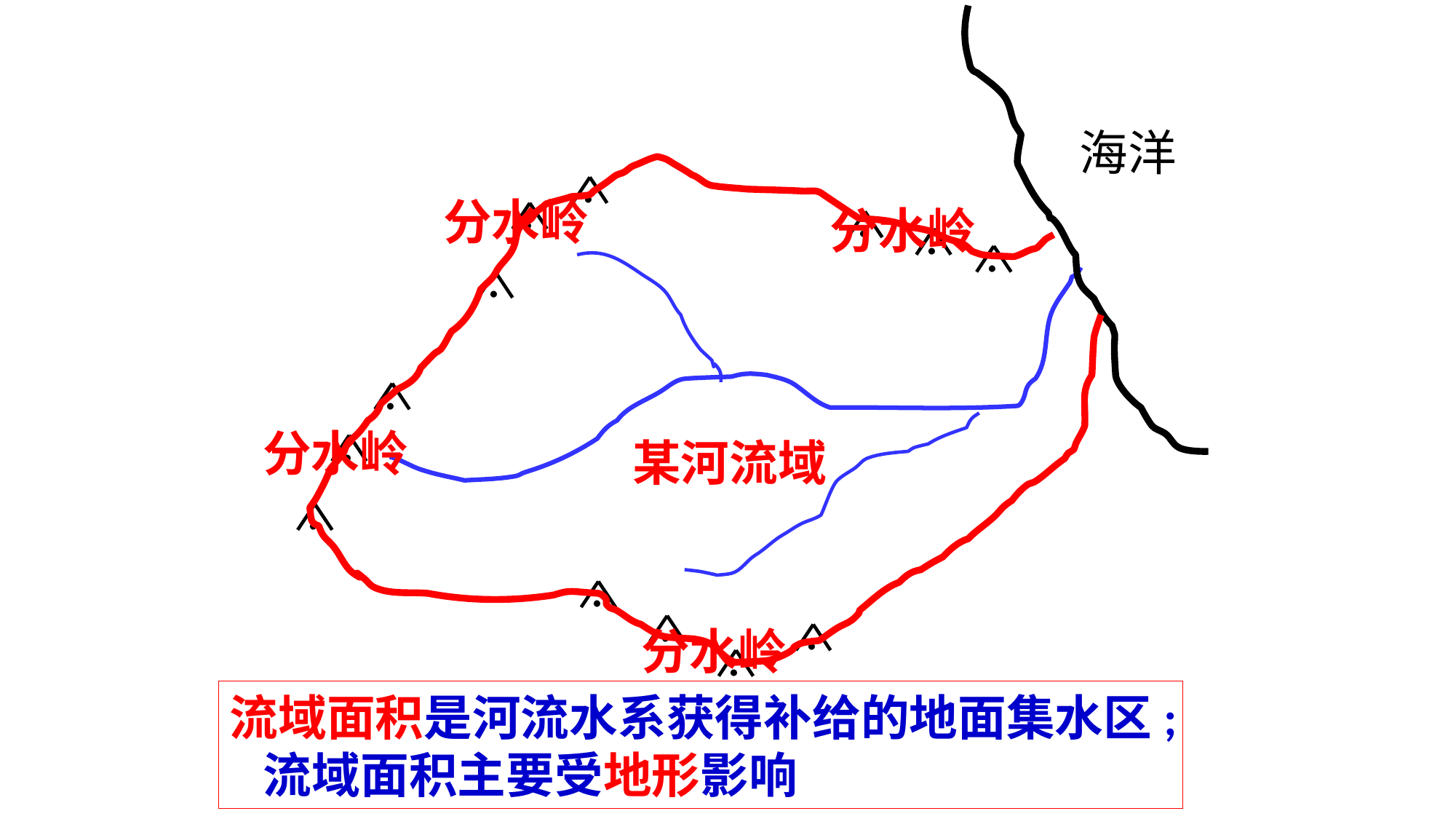

海洋
.

.

.

分水岭
分水岭
.

.

.

.

.

分水岭
某河流域
.

.

.

.

分水岭
.

流域面积是河流水系获得补给的地面集水区;
  流域面积主要受地形影响